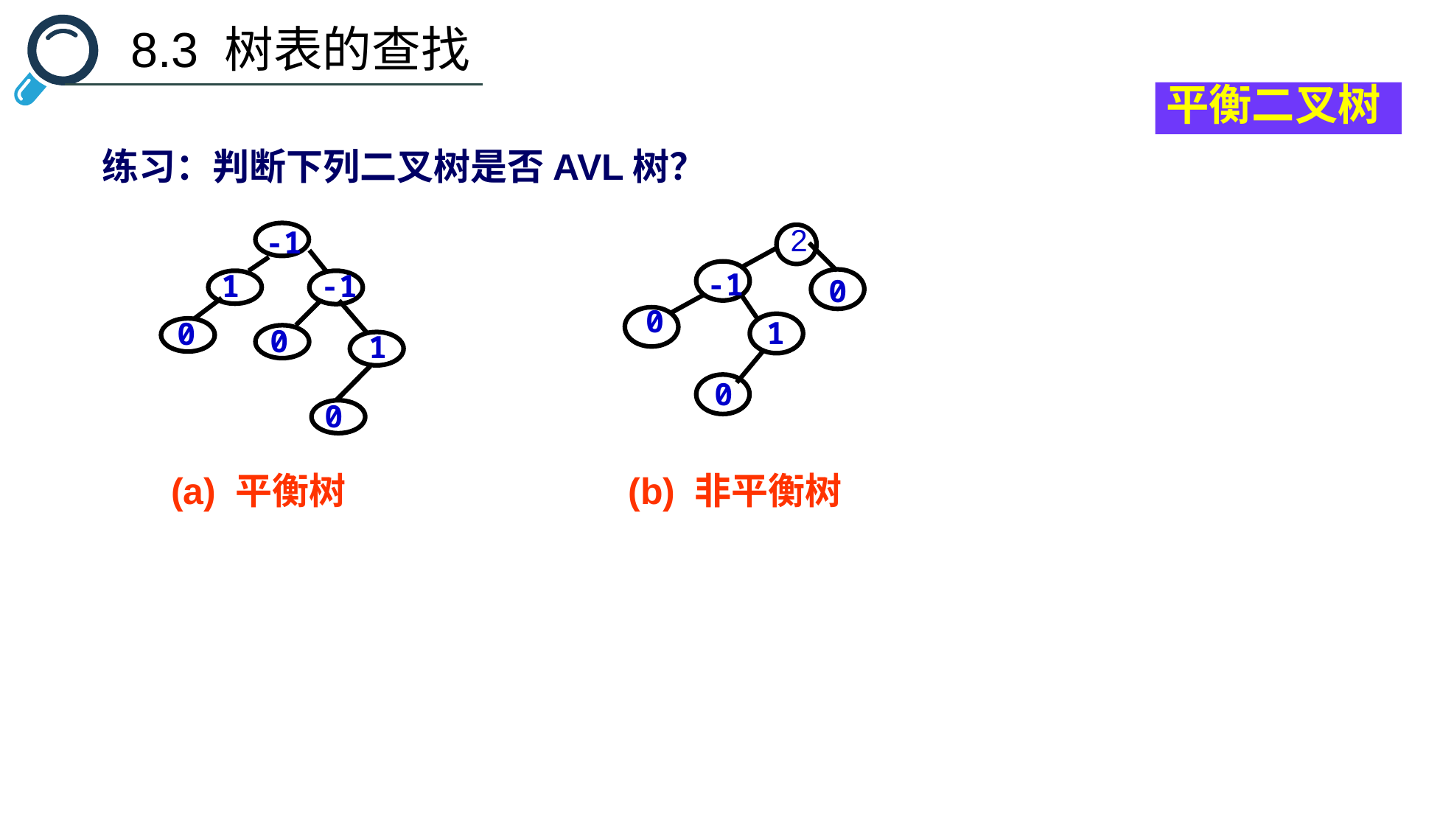

8.3 树表的查找
平衡二叉树
练习：判断下列二叉树是否AVL树？

2

-1
-1
1
-1
0
0
0
1
0
0
0
1
(a) 平衡树                                 (b) 非平衡树